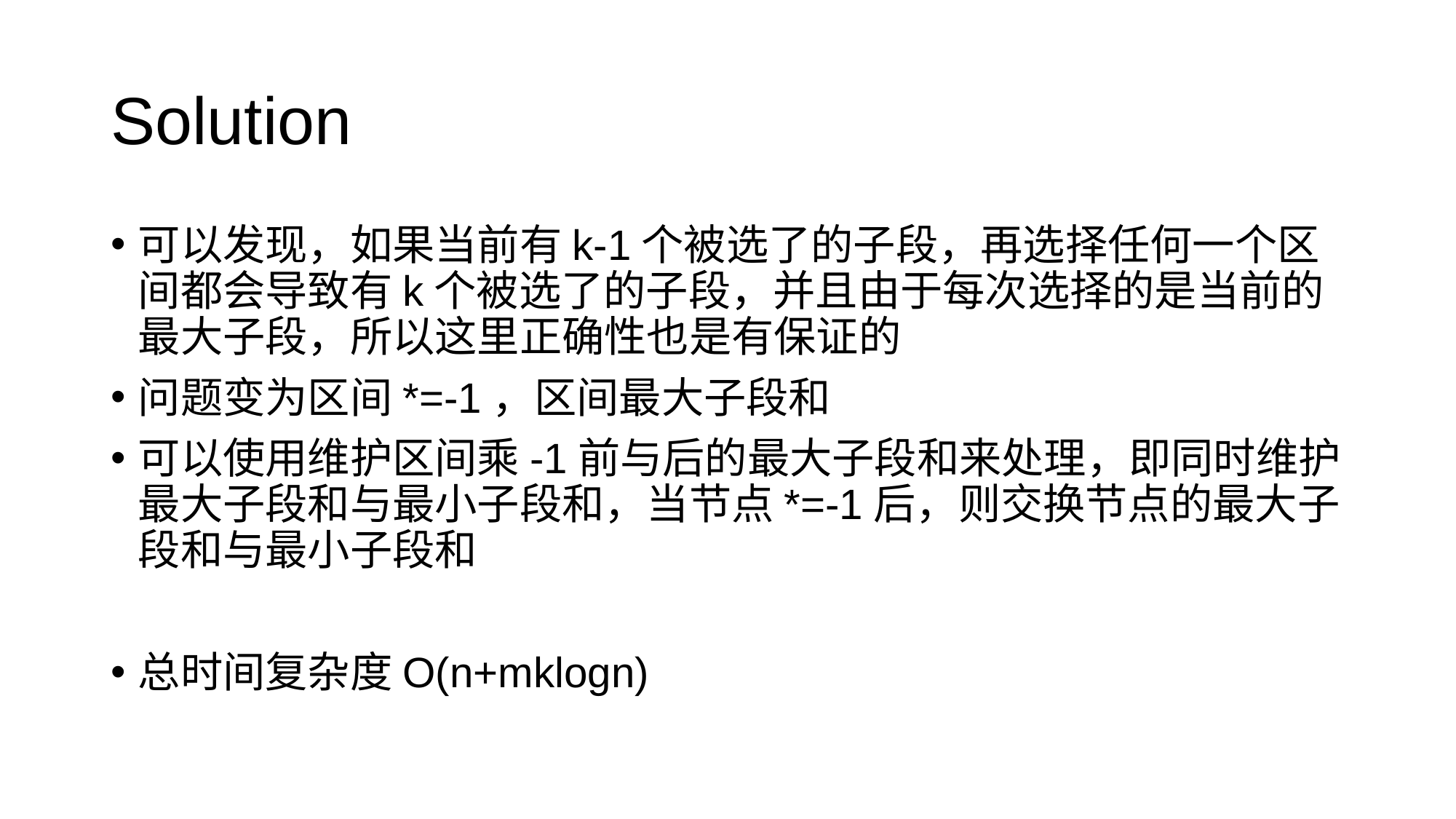

# Solution
可以发现，如果当前有k-1个被选了的子段，再选择任何一个区间都会导致有k个被选了的子段，并且由于每次选择的是当前的最大子段，所以这里正确性也是有保证的
问题变为区间*=-1，区间最大子段和
可以使用维护区间乘-1前与后的最大子段和来处理，即同时维护最大子段和与最小子段和，当节点*=-1后，则交换节点的最大子段和与最小子段和

总时间复杂度O(n+mklogn)